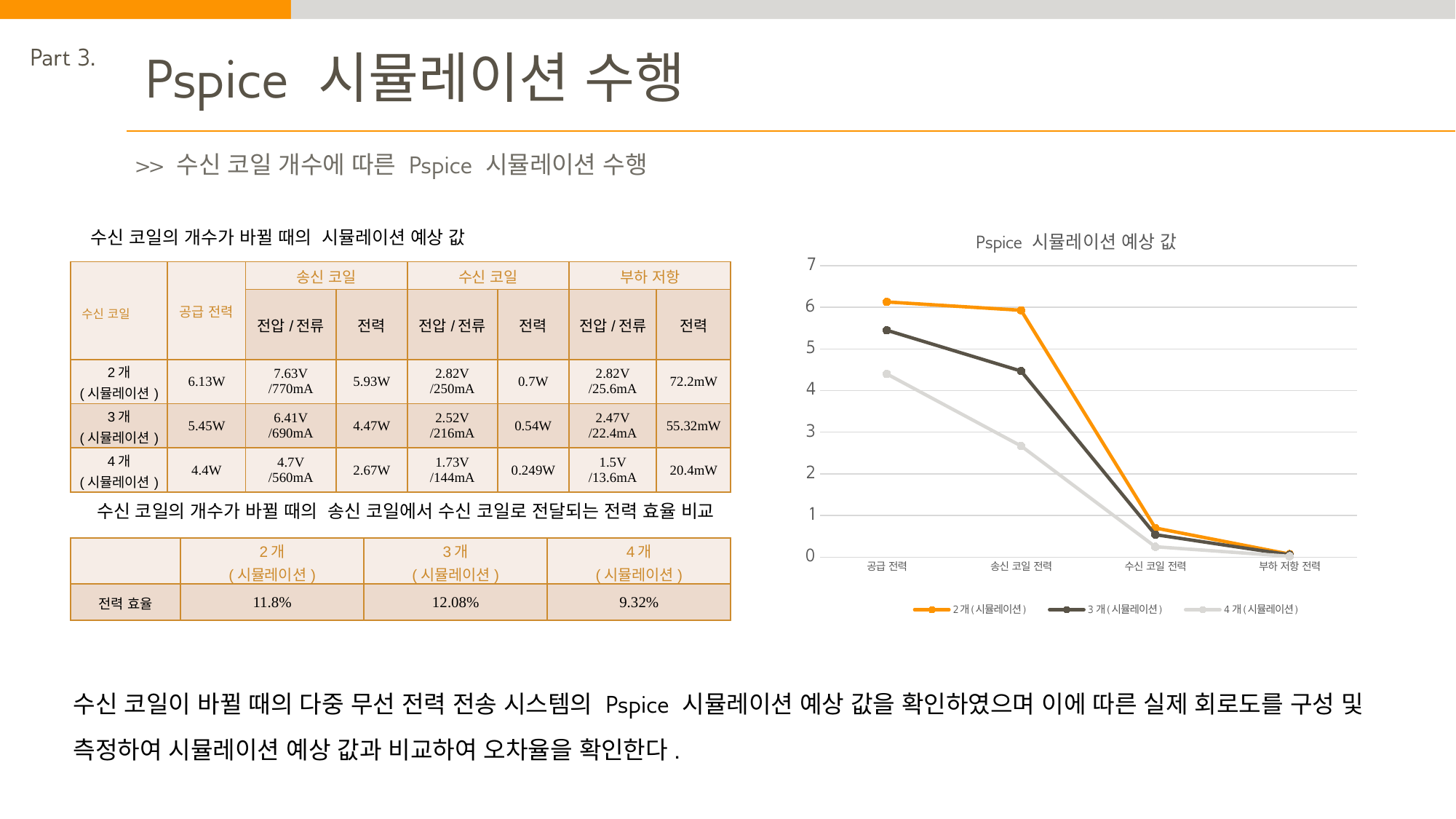

Part 3.
Pspice 시뮬레이션 수행
>> 수신 코일 개수에 따른 Pspice 시뮬레이션 수행

### Chart: Pspice 시뮬레이션 예상 값

| Category | 2개(시뮬레이션) | 3개(시뮬레이션) | 4개(시뮬레이션) |
|---|---|---|---|
| 공급 전력 | 6.13 | 5.45 | 4.4 |
| 송신 코일 전력 | 5.93 | 4.47 | 2.67 |
| 수신 코일 전력 | 0.7 | 0.54 | 0.249 |
| 부하 저항 전력 | 0.072 | 0.0553 | 0.0204 |
수신 코일의 개수가 바뀔 때의  시뮬레이션 예상 값
| 수신 코일 | 공급 전력 | 송신 코일 |  | 수신 코일 |  | 부하 저항 |  |
| --- | --- | --- | --- | --- | --- | --- | --- |
|  |  | 전압/전류 | 전력 | 전압/전류 | 전력 | 전압/전류 | 전력 |
| 2개 (시뮬레이션) | 6.13W | 7.63V /770mA | 5.93W | 2.82V /250mA | 0.7W | 2.82V /25.6mA | 72.2mW |
| 3개 (시뮬레이션) | 5.45W | 6.41V /690mA | 4.47W | 2.52V /216mA | 0.54W | 2.47V /22.4mA | 55.32mW |
| 4개 (시뮬레이션) | 4.4W | 4.7V /560mA | 2.67W | 1.73V /144mA | 0.249W | 1.5V /13.6mA | 20.4mW |
수신 코일의 개수가 바뀔 때의  송신 코일에서 수신 코일로 전달되는 전력 효율 비교
|  | 2개 (시뮬레이션) | 3개 (시뮬레이션) | 4개 (시뮬레이션) |
| --- | --- | --- | --- |
| 전력 효율 | 11.8% | 12.08% | 9.32% |
수신 코일이 바뀔 때의 다중 무선 전력 전송 시스템의 Pspice 시뮬레이션 예상 값을 확인하였으며 이에 따른 실제 회로도를 구성 및 측정하여 시뮬레이션 예상 값과 비교하여 오차율을 확인한다.